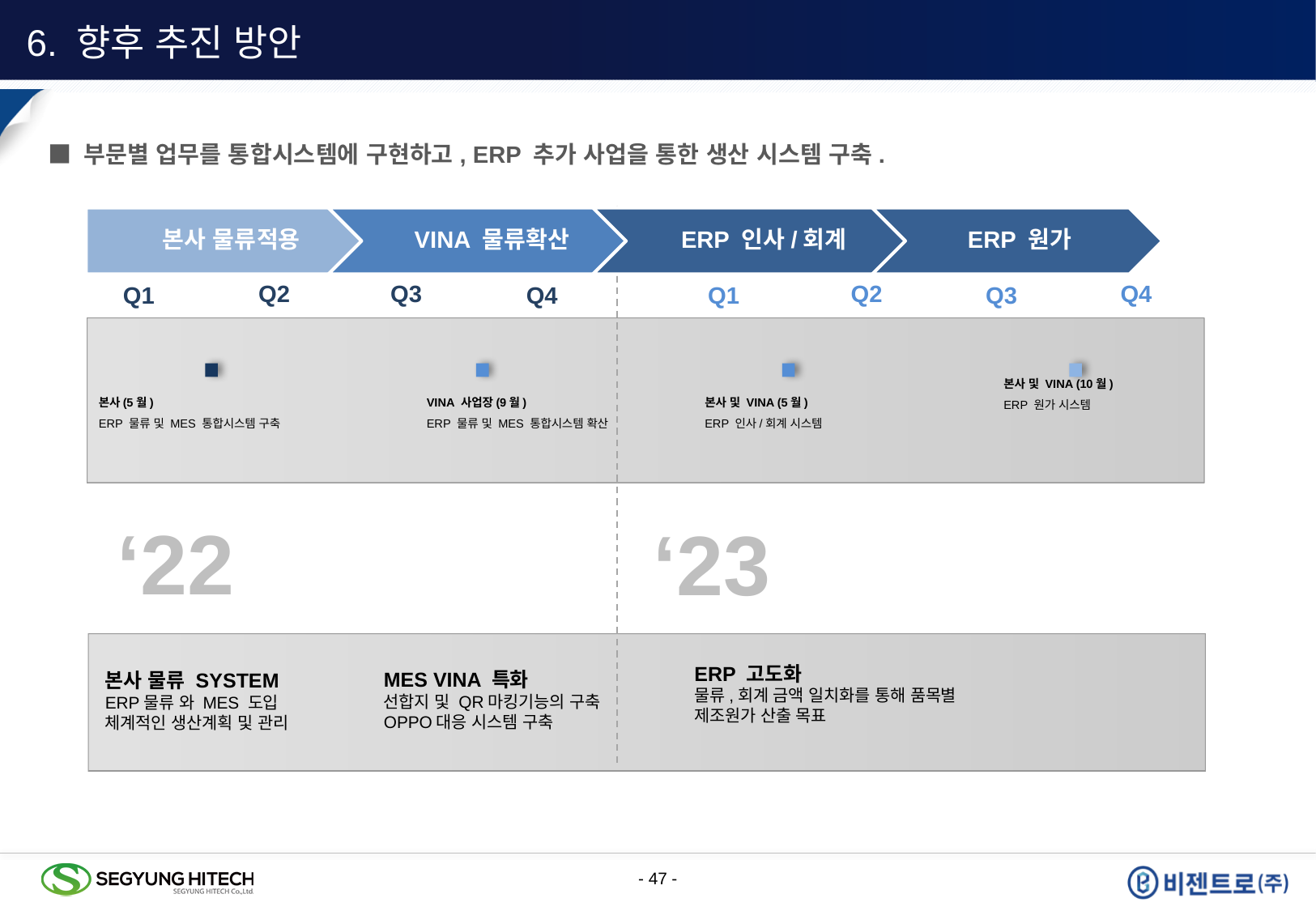

6. 향후 추진 방안
■ 부문별 업무를 통합시스템에 구현하고, ERP 추가 사업을 통한 생산 시스템 구축.
본사 물류적용
VINA 물류확산
ERP 인사/회계
ERP 원가
Q2
Q3
Q2
Q4
Q1
Q4
Q1
Q3

본사(5월)
ERP 물류 및 MES 통합시스템 구축
VINA 사업장(9월)
ERP 물류 및 MES 통합시스템 확산
본사 및 VINA (5월)
ERP 인사/회계 시스템
‘22
‘23

ERP 고도화
물류,회계 금액 일치화를 통해 품목별
제조원가 산출 목표

MES VINA 특화
선합지 및 QR마킹기능의 구축
OPPO대응 시스템 구축
본사 및 VINA (10월)
ERP 원가 시스템
본사 물류 SYSTEM
ERP물류 와 MES 도입
체계적인 생산계획 및 관리